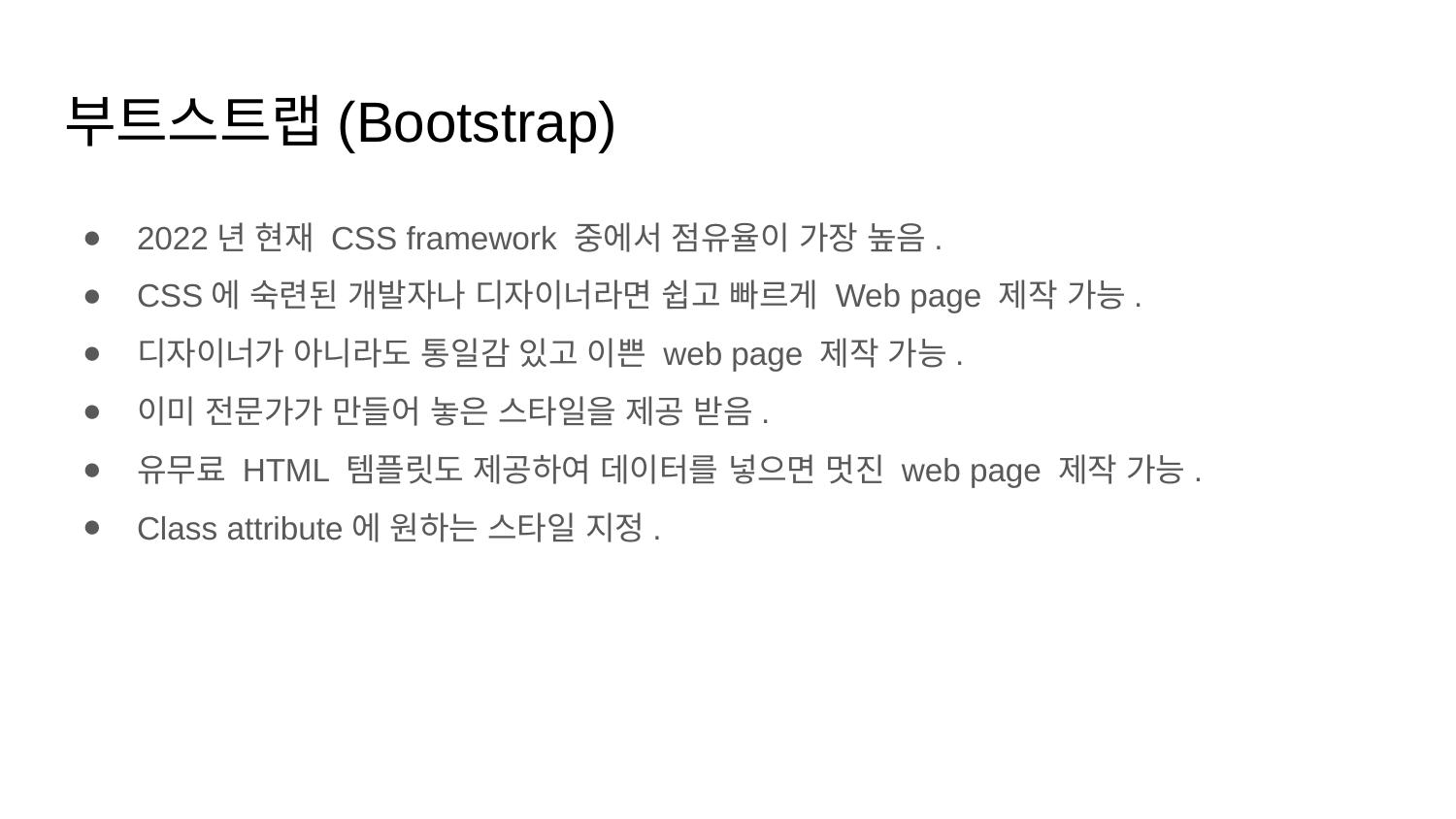

# 부트스트랩(Bootstrap)
2022년 현재 CSS framework 중에서 점유율이 가장 높음.
CSS에 숙련된 개발자나 디자이너라면 쉽고 빠르게 Web page 제작 가능.
디자이너가 아니라도 통일감 있고 이쁜 web page 제작 가능.
이미 전문가가 만들어 놓은 스타일을 제공 받음.
유무료 HTML 템플릿도 제공하여 데이터를 넣으면 멋진 web page 제작 가능.
Class attribute에 원하는 스타일 지정.